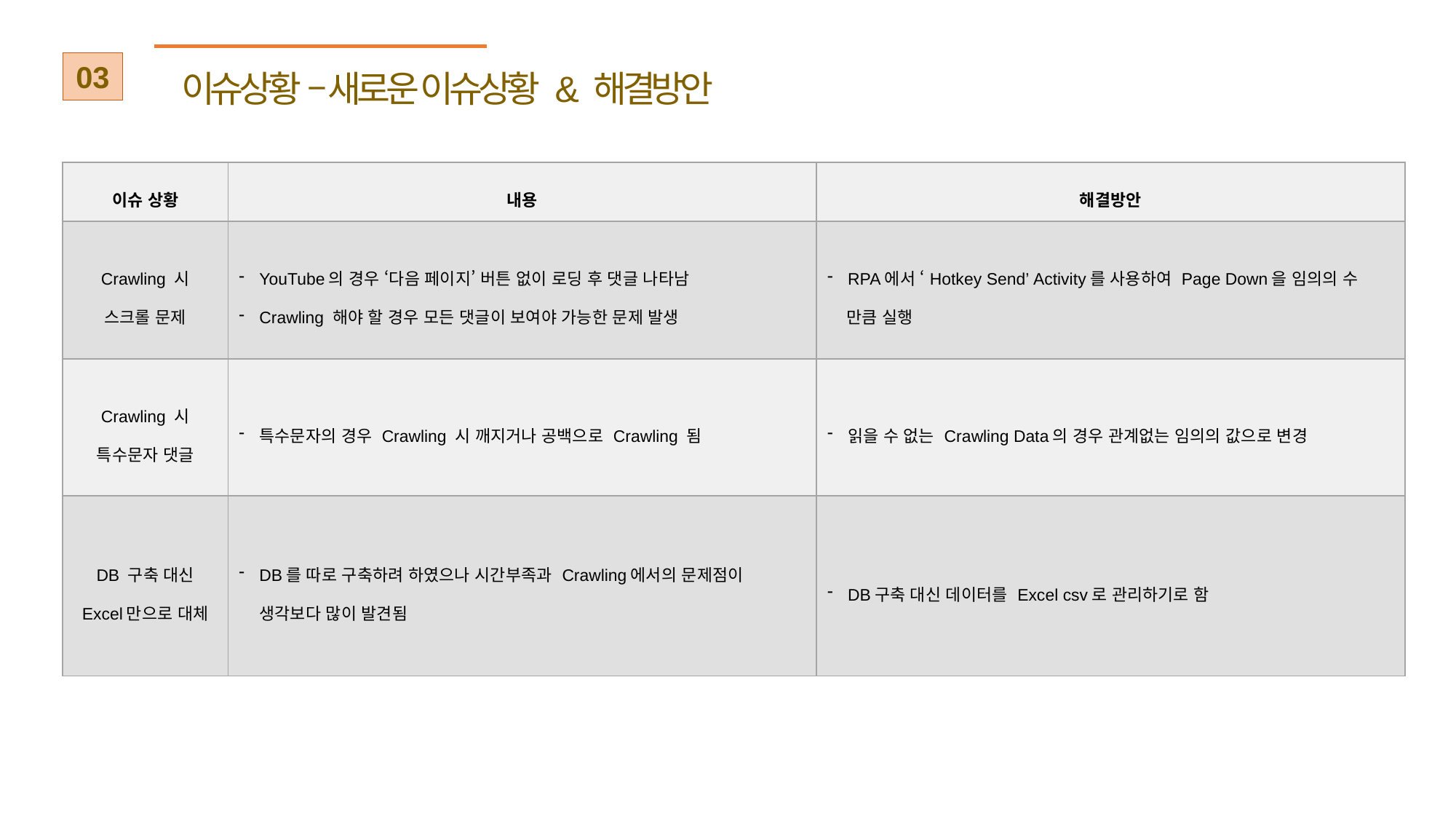

03
이슈상황 – 새로운 이슈상황 & 해결방안
| 이슈 상황 | 내용 | 해결방안 |
| --- | --- | --- |
| Crawling 시 스크롤 문제 | YouTube의 경우 ‘다음 페이지’ 버튼 없이 로딩 후 댓글 나타남 Crawling 해야 할 경우 모든 댓글이 보여야 가능한 문제 발생 | RPA에서 ‘Hotkey Send’ Activity를 사용하여 Page Down을 임의의 수 만큼 실행 |
| Crawling 시 특수문자 댓글 | 특수문자의 경우 Crawling 시 깨지거나 공백으로 Crawling 됨 | 읽을 수 없는 Crawling Data의 경우 관계없는 임의의 값으로 변경 |
| DB 구축 대신 Excel만으로 대체 | DB를 따로 구축하려 하였으나 시간부족과 Crawling에서의 문제점이 생각보다 많이 발견됨 | DB구축 대신 데이터를 Excel csv로 관리하기로 함 |